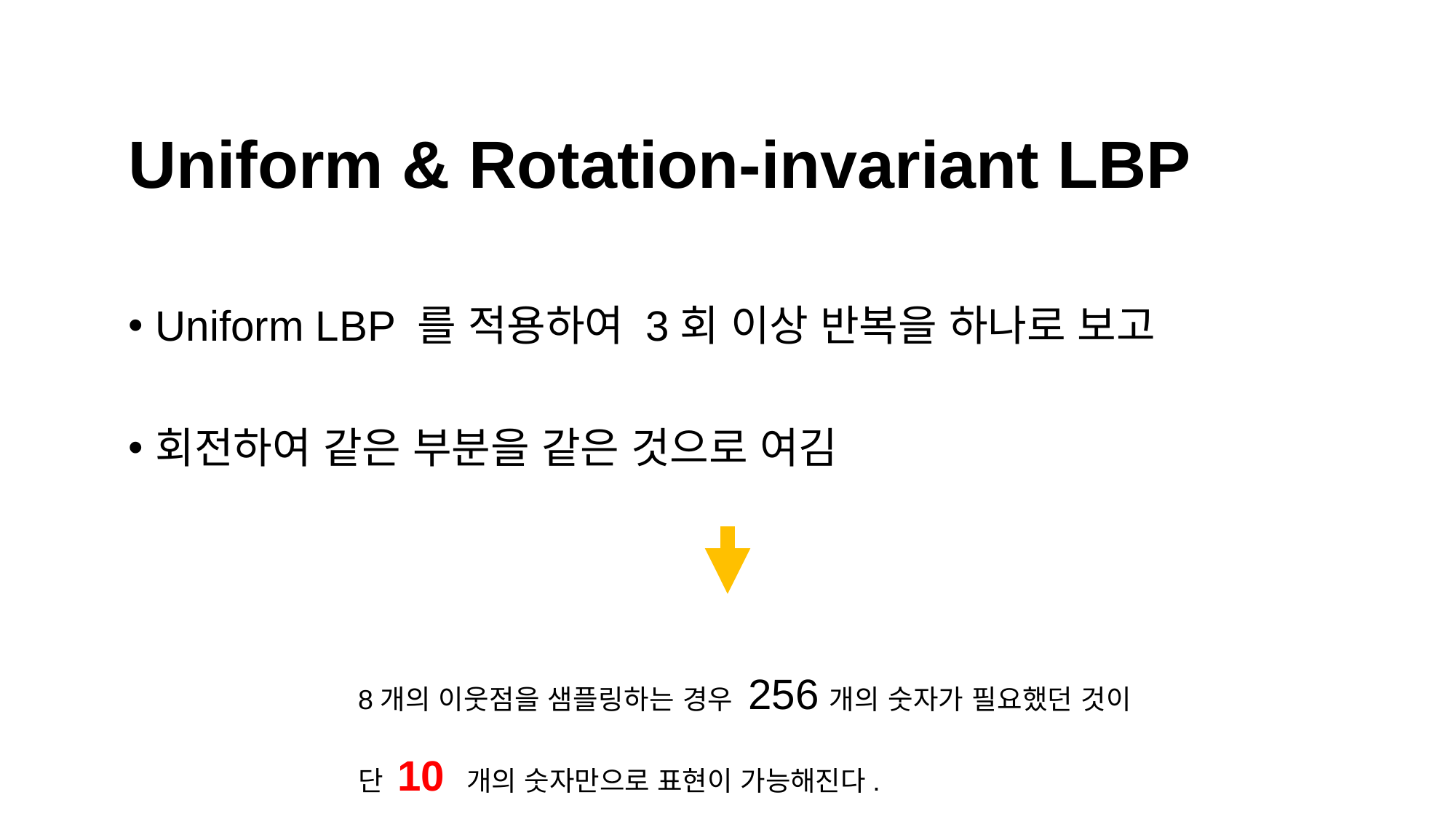

# Uniform & Rotation-invariant LBP
Uniform LBP 를 적용하여 3회 이상 반복을 하나로 보고

회전하여 같은 부분을 같은 것으로 여김
8개의 이웃점을 샘플링하는 경우 256개의 숫자가 필요했던 것이 단 10 개의 숫자만으로 표현이 가능해진다.